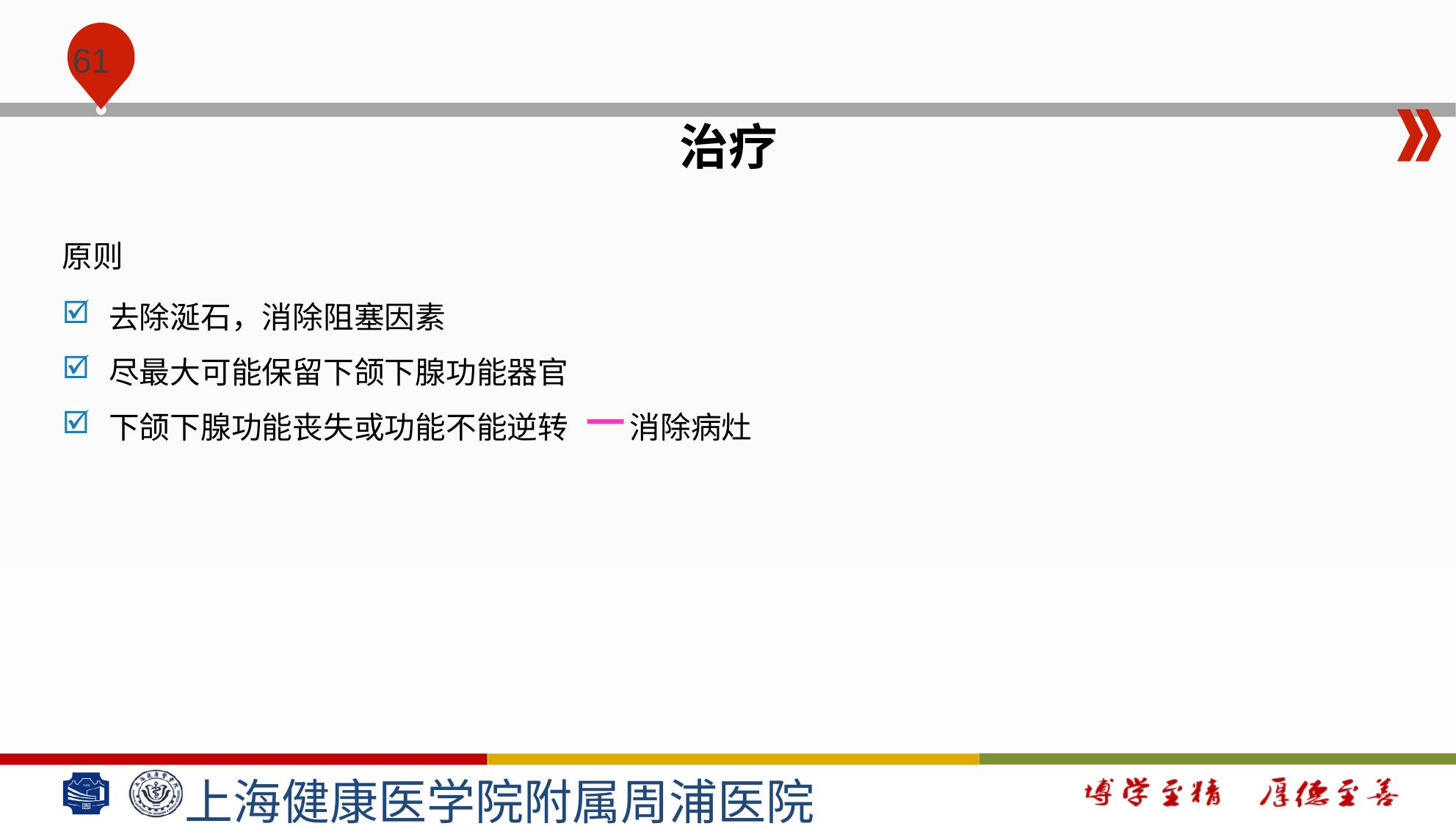

#

治疗
原则
去除涎石，消除阻塞因素
尽最大可能保留下颌下腺功能器官
下颌下腺功能丧失或功能不能逆转         消除病灶